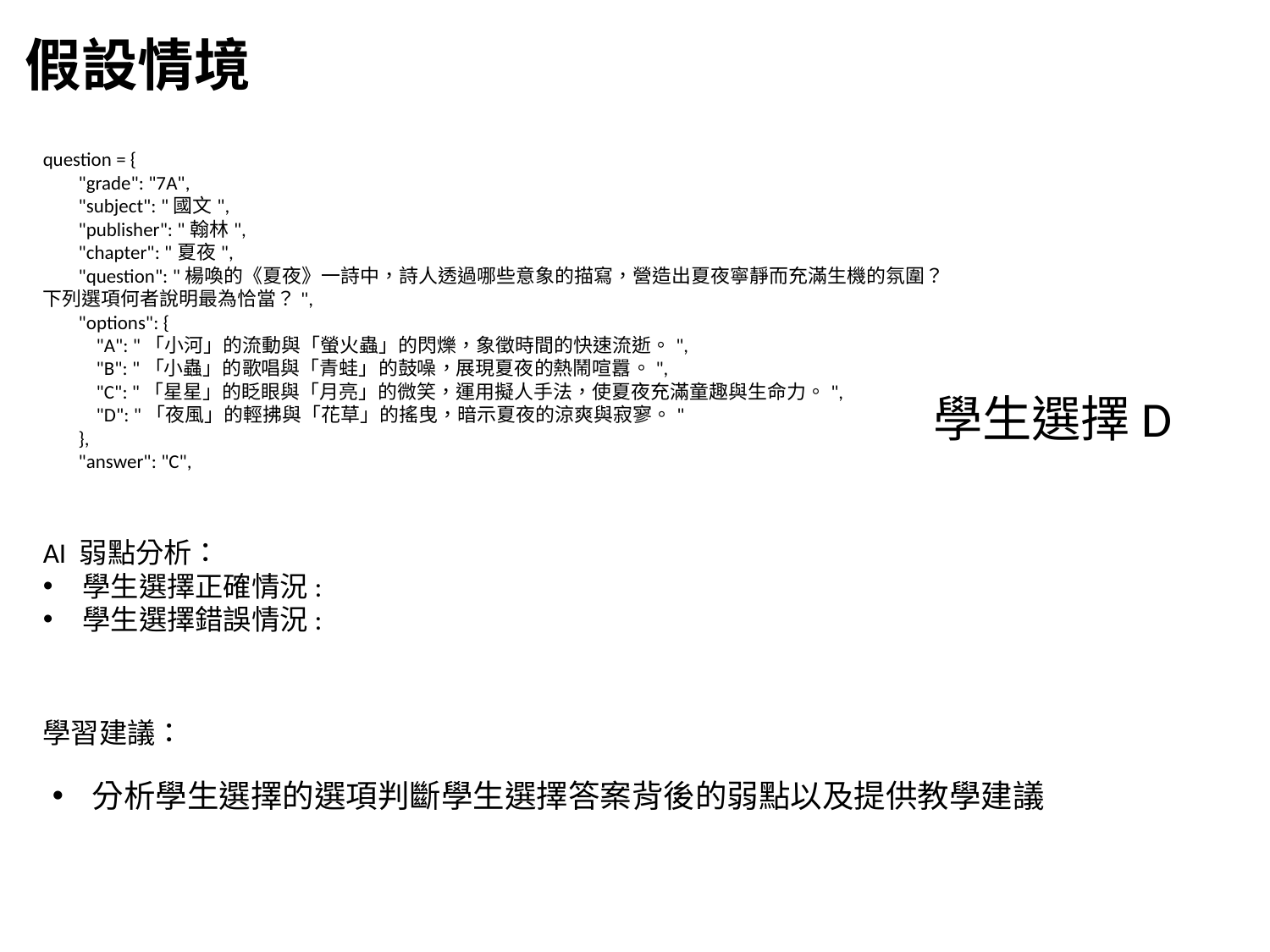

假設情境
question = {
        "grade": "7A",
        "subject": "國文",
        "publisher": "翰林",
        "chapter": "夏夜",
        "question": "楊喚的《夏夜》一詩中，詩人透過哪些意象的描寫，營造出夏夜寧靜而充滿生機的氛圍？下列選項何者說明最為恰當？",
        "options": {
            "A": "「小河」的流動與「螢火蟲」的閃爍，象徵時間的快速流逝。",
            "B": "「小蟲」的歌唱與「青蛙」的鼓噪，展現夏夜的熱鬧喧囂。",
            "C": "「星星」的眨眼與「月亮」的微笑，運用擬人手法，使夏夜充滿童趣與生命力。",
            "D": "「夜風」的輕拂與「花草」的搖曳，暗示夏夜的涼爽與寂寥。"
        },
        "answer": "C",
學生選擇D
AI 弱點分析：
學生選擇正確情況:
學生選擇錯誤情況:
學習建議：
分析學生選擇的選項判斷學生選擇答案背後的弱點以及提供教學建議